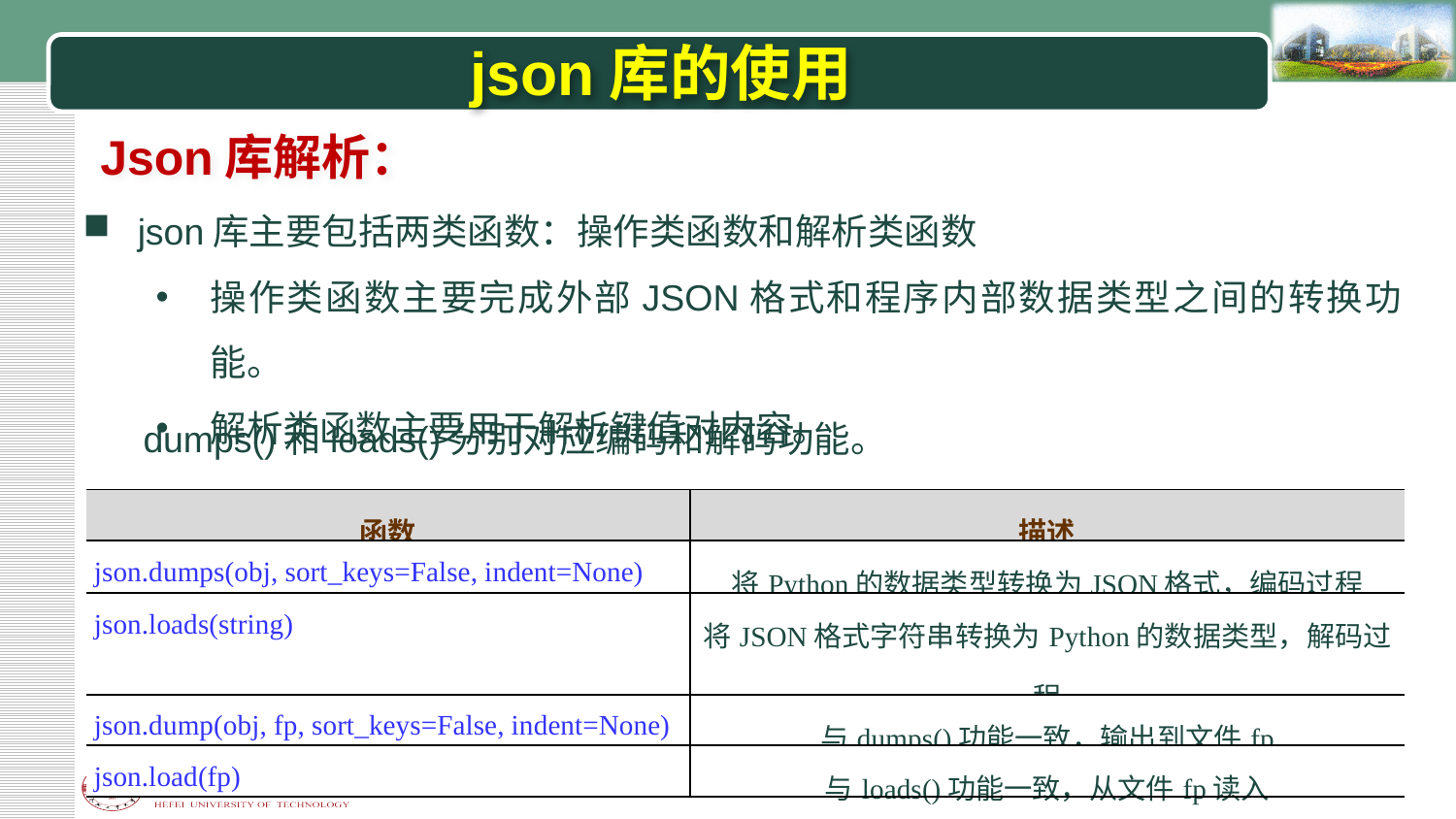

# json库的使用
Json库解析：
json库主要包括两类函数：操作类函数和解析类函数
操作类函数主要完成外部JSON格式和程序内部数据类型之间的转换功能。
解析类函数主要用于解析键值对内容。
dumps()和loads()分别对应编码和解码功能。
| 函数 | 描述 |
| --- | --- |
| json.dumps(obj, sort\_keys=False, indent=None) | 将Python的数据类型转换为JSON格式，编码过程 |
| json.loads(string) | 将JSON格式字符串转换为Python的数据类型，解码过程 |
| json.dump(obj, fp, sort\_keys=False, indent=None) | 与dumps()功能一致，输出到文件fp |
| json.load(fp) | 与loads()功能一致，从文件fp读入 |